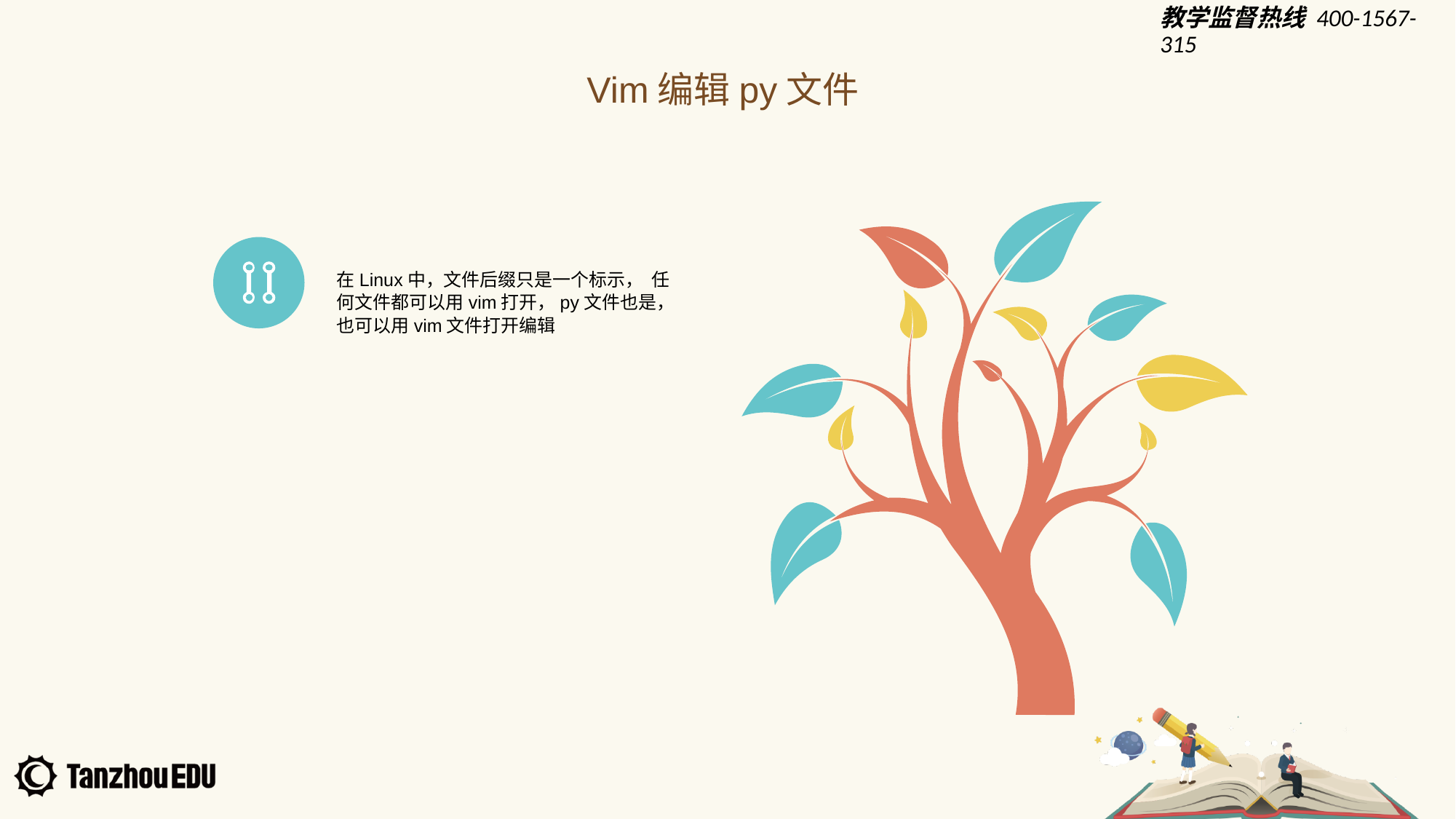

Vim编辑py文件

在Linux中，文件后缀只是一个标示，  任何文件都可以用vim打开，py文件也是，也可以用vim文件打开编辑